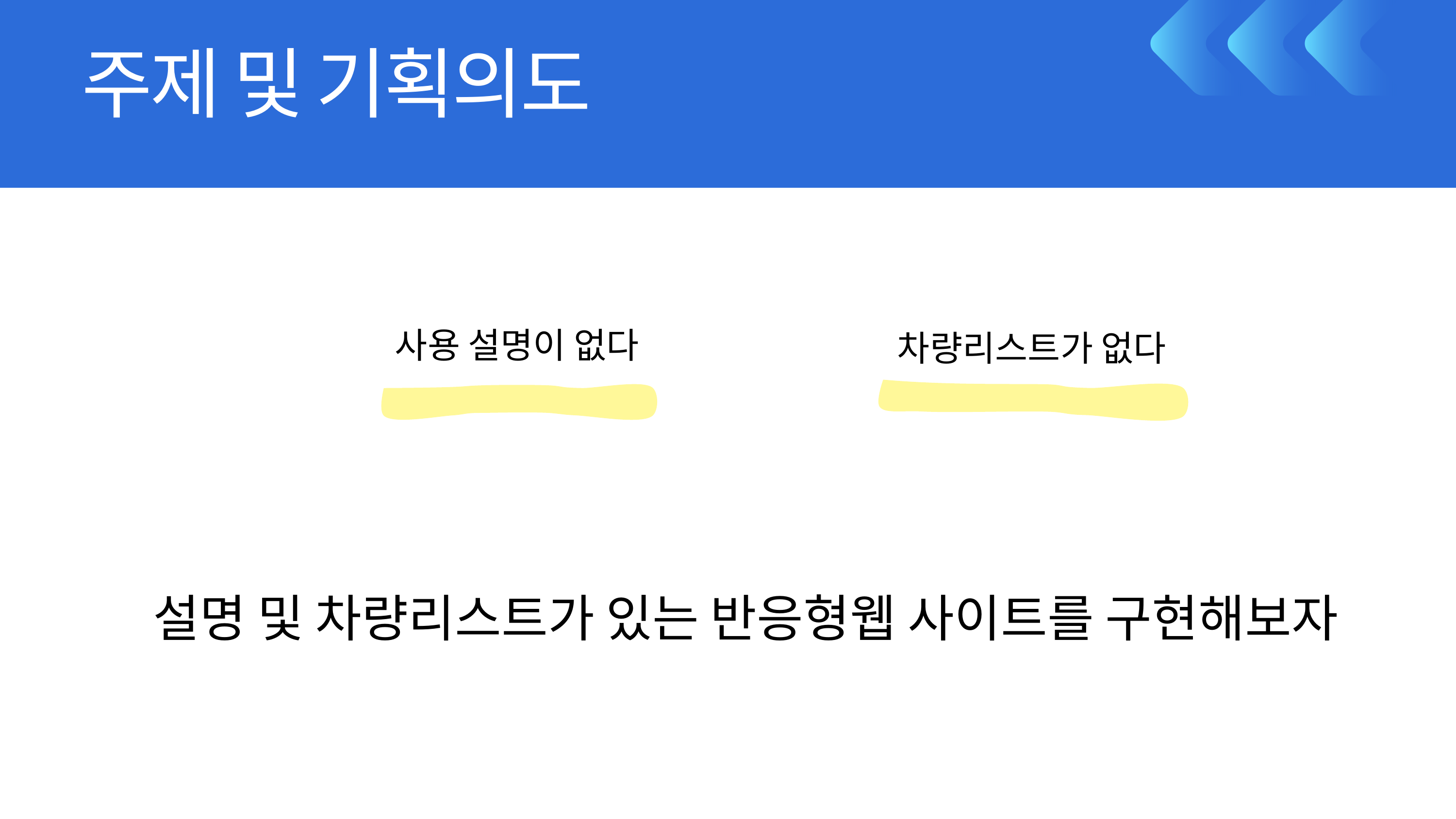

주제 및 기획의도
사용 설명이 없다
차량리스트가 없다

설명 및 차량리스트가 있는 반응형웹 사이트를 구현해보자